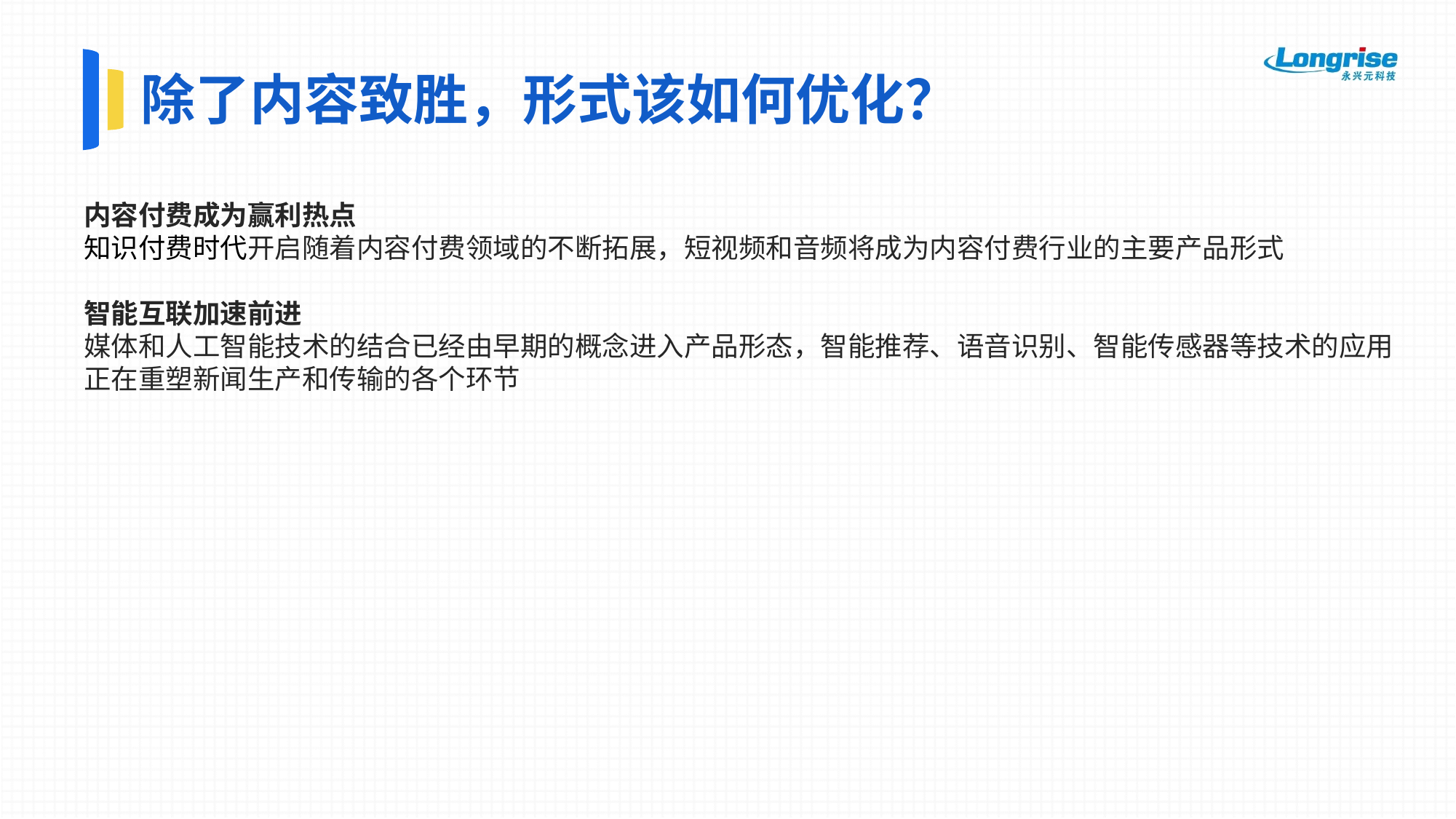

除了内容致胜，形式该如何优化？
内容付费成为赢利热点
知识付费时代开启随着内容付费领域的不断拓展，短视频和音频将成为内容付费行业的主要产品形式

智能互联加速前进
媒体和人工智能技术的结合已经由早期的概念进入产品形态，智能推荐、语音识别、智能传感器等技术的应用正在重塑新闻生产和传输的各个环节